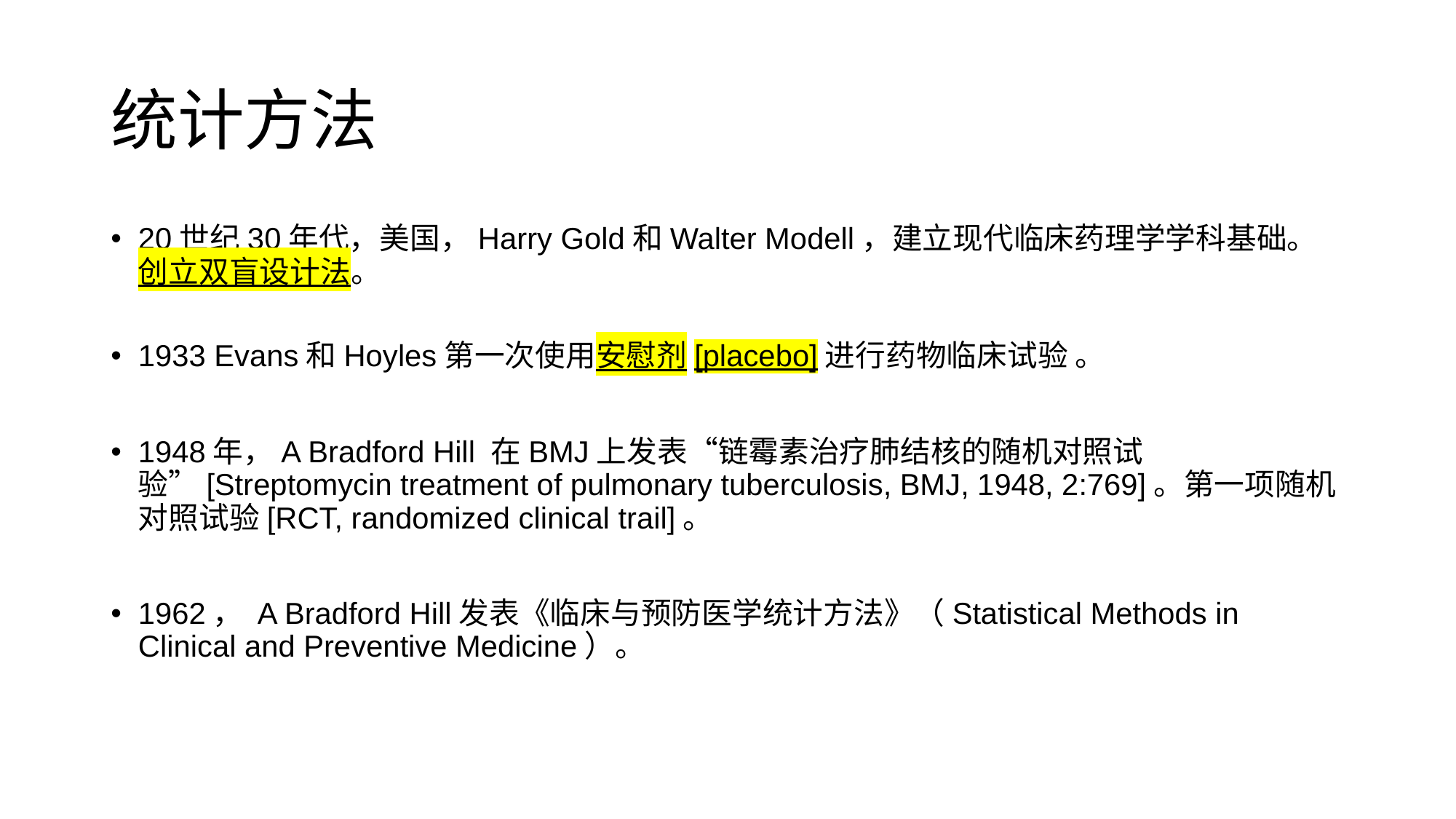

# 统计方法
20世纪30年代，美国，Harry Gold和Walter Modell，建立现代临床药理学学科基础。创立双盲设计法。
1933 Evans和Hoyles第一次使用安慰剂[placebo]进行药物临床试验 。

1948年，A Bradford Hill 在BMJ上发表“链霉素治疗肺结核的随机对照试验”[Streptomycin treatment of pulmonary tuberculosis, BMJ, 1948, 2:769]。第一项随机对照试验[RCT, randomized clinical trail]。

1962， A Bradford Hill发表《临床与预防医学统计方法》（Statistical Methods in Clinical and Preventive Medicine）。